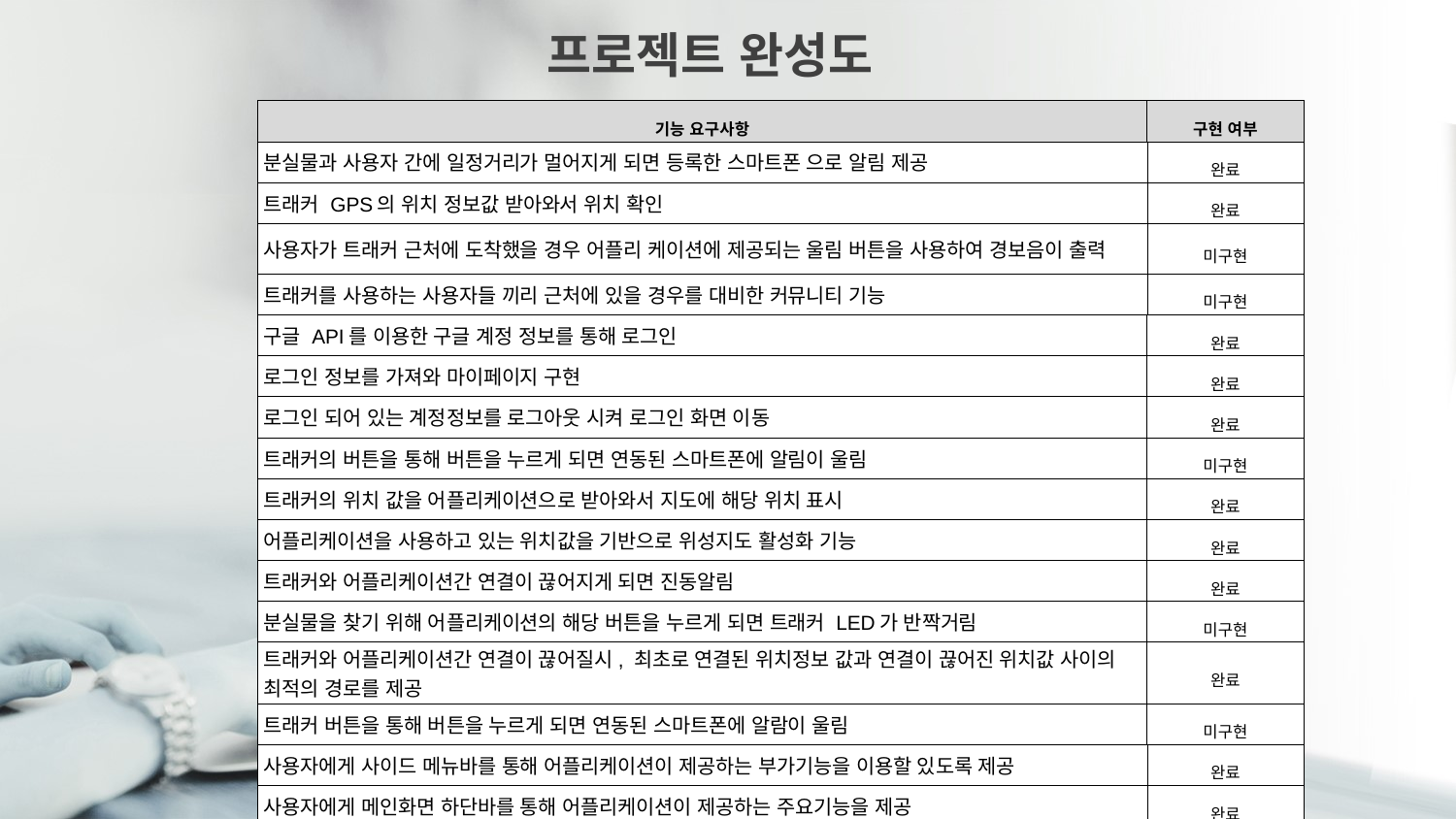

프로젝트 완성도
| 기능 요구사항 | 구현 여부 |
| --- | --- |
| 분실물과 사용자 간에 일정거리가 멀어지게 되면 등록한 스마트폰 으로 알림 제공 | 완료 |
| 트래커 GPS의 위치 정보값 받아와서 위치 확인 | 완료 |
| 사용자가 트래커 근처에 도착했을 경우 어플리 케이션에 제공되는 울림 버튼을 사용하여 경보음이 출력 | 미구현 |
| 트래커를 사용하는 사용자들 끼리 근처에 있을 경우를 대비한 커뮤니티 기능 | 미구현 |
| 구글 API를 이용한 구글 계정 정보를 통해 로그인 | 완료 |
| 로그인 정보를 가져와 마이페이지 구현 | 완료 |
| 로그인 되어 있는 계정정보를 로그아웃 시켜 로그인 화면 이동 | 완료 |
| 트래커의 버튼을 통해 버튼을 누르게 되면 연동된 스마트폰에 알림이 울림 | 미구현 |
| 트래커의 위치 값을 어플리케이션으로 받아와서 지도에 해당 위치 표시 | 완료 |
| 어플리케이션을 사용하고 있는 위치값을 기반으로 위성지도 활성화 기능 | 완료 |
| 트래커와 어플리케이션간 연결이 끊어지게 되면 진동알림 | 완료 |
| 분실물을 찾기 위해 어플리케이션의 해당 버튼을 누르게 되면 트래커 LED가 반짝거림 | 미구현 |
| 트래커와 어플리케이션간 연결이 끊어질시, 최초로 연결된 위치정보 값과 연결이 끊어진 위치값 사이의 최적의 경로를 제공 | 완료 |
| 트래커 버튼을 통해 버튼을 누르게 되면 연동된 스마트폰에 알람이 울림 | 미구현 |
| 사용자에게 사이드 메뉴바를 통해 어플리케이션이 제공하는 부가기능을 이용할 있도록 제공 | 완료 |
| 사용자에게 메인화면 하단바를 통해 어플리케이션이 제공하는 주요기능을 제공 | 완료 |
| 어플리케이션 시작시, 스마트폰에 블루투스가 켜지지 않았다면, 사용자에게 접근허가 권한 여부를 물어보고 블루투스를 킨다 | 완료 |
| 트래커의 위치 정보 값이 사전에 정의해준 조건일수 만큼 초과시 해당 데이터 삭제 | 완료 |